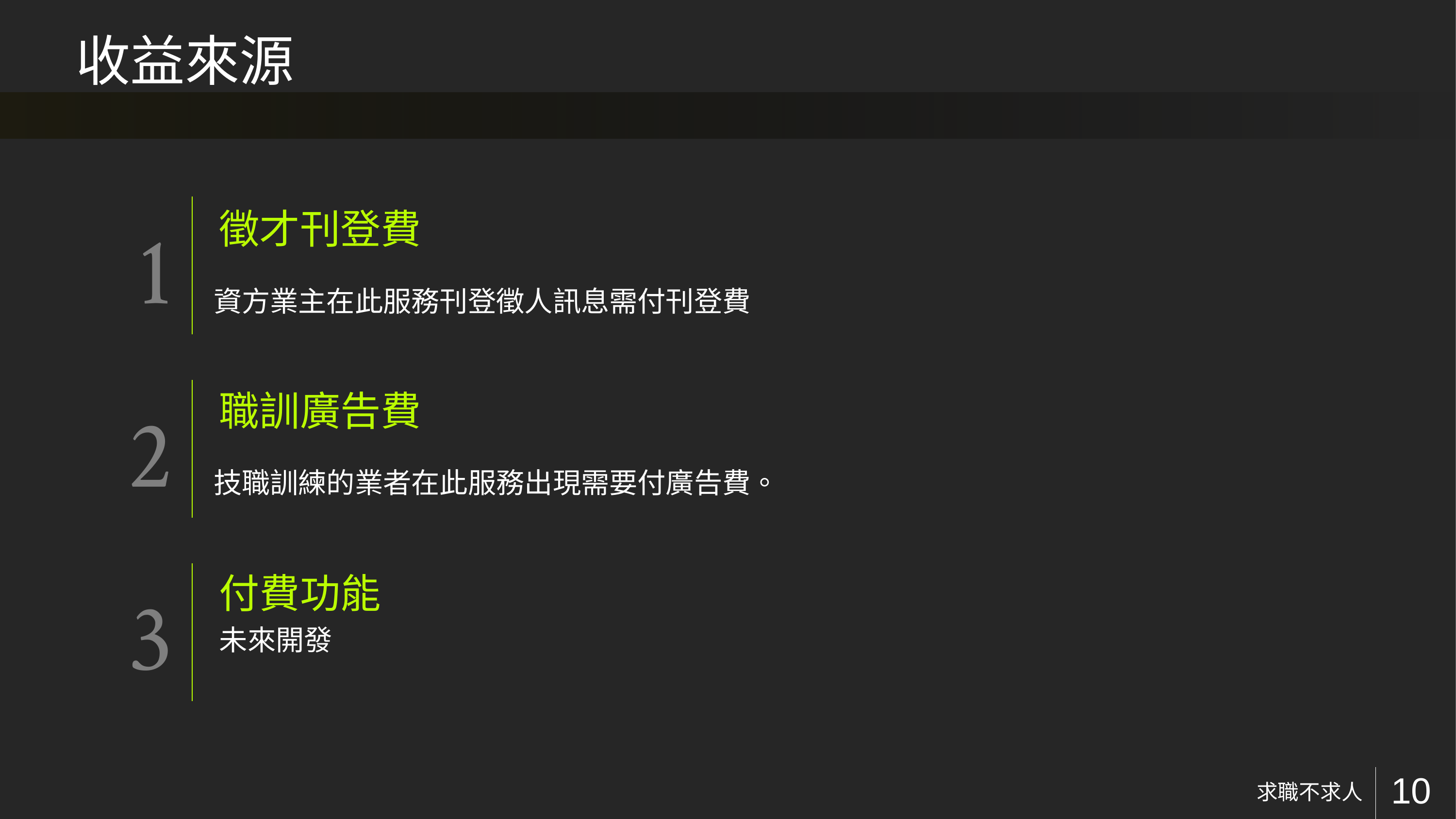

# 收益來源
徵才刊登費
資方業主在此服務刊登徵人訊息需付刊登費
職訓廣告費
技職訓練的業者在此服務出現需要付廣告費。
付費功能
未來開發
求職不求人
10